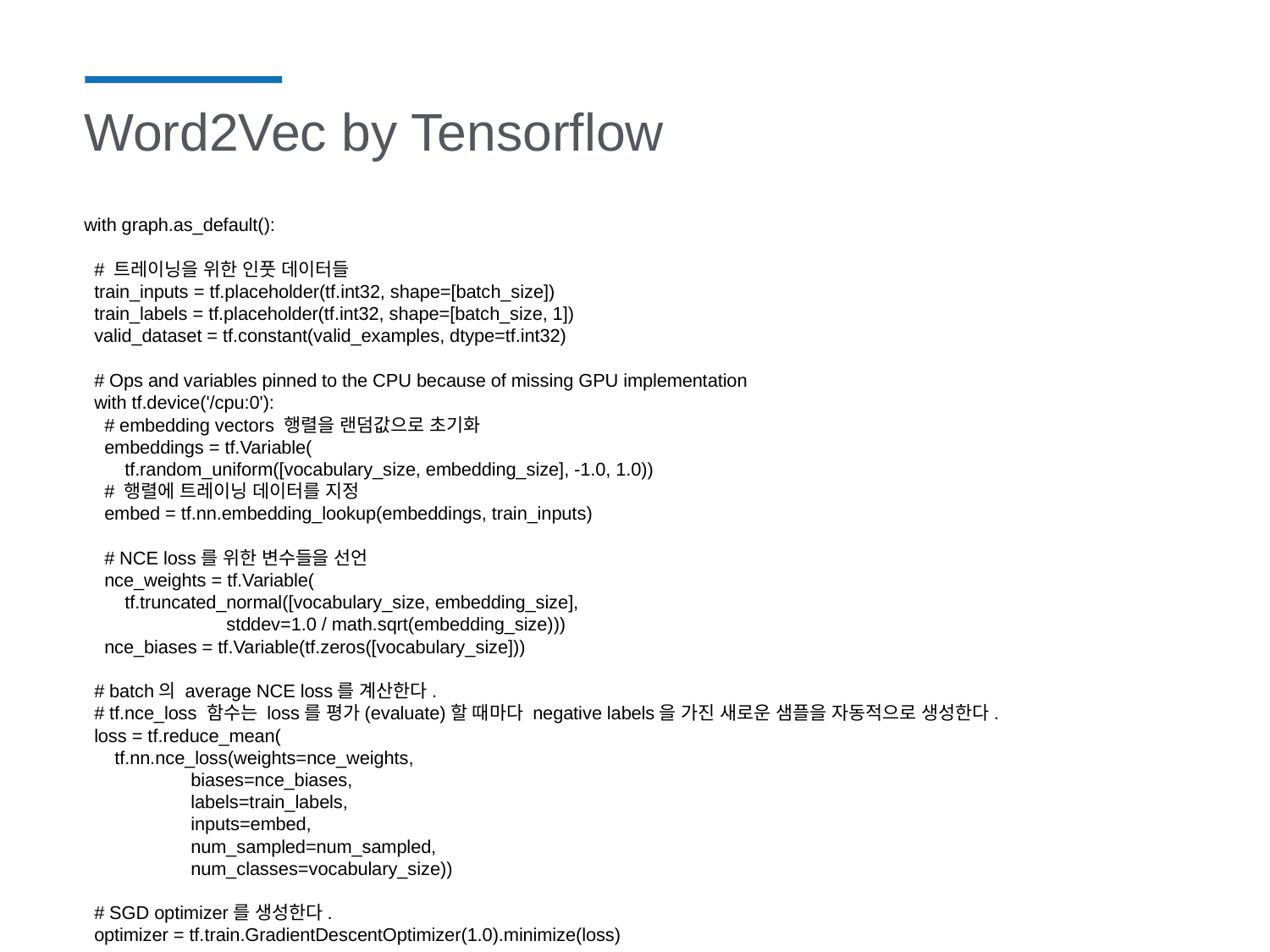

# Word2Vec by Tensorflow
with graph.as_default():

  # 트레이닝을 위한 인풋 데이터들
  train_inputs = tf.placeholder(tf.int32, shape=[batch_size])
  train_labels = tf.placeholder(tf.int32, shape=[batch_size, 1])
  valid_dataset = tf.constant(valid_examples, dtype=tf.int32)

  # Ops and variables pinned to the CPU because of missing GPU implementation
  with tf.device('/cpu:0'):
    # embedding vectors 행렬을 랜덤값으로 초기화
    embeddings = tf.Variable(
        tf.random_uniform([vocabulary_size, embedding_size], -1.0, 1.0))
    # 행렬에 트레이닝 데이터를 지정
    embed = tf.nn.embedding_lookup(embeddings, train_inputs)

    # NCE loss를 위한 변수들을 선언
    nce_weights = tf.Variable(
        tf.truncated_normal([vocabulary_size, embedding_size],
                            stddev=1.0 / math.sqrt(embedding_size)))
    nce_biases = tf.Variable(tf.zeros([vocabulary_size]))

  # batch의 average NCE loss를 계산한다.
  # tf.nce_loss 함수는 loss를 평가(evaluate)할 때마다 negative labels을 가진 새로운 샘플을 자동적으로 생성한다.
  loss = tf.reduce_mean(
      tf.nn.nce_loss(weights=nce_weights,
                     biases=nce_biases,
                     labels=train_labels,
                     inputs=embed,
                     num_sampled=num_sampled,
                     num_classes=vocabulary_size))

  # SGD optimizer를 생성한다.
  optimizer = tf.train.GradientDescentOptimizer(1.0).minimize(loss)

  # minibatch examples과 모든 embeddings에 대해 cosine similarity를 계산한다.
  norm = tf.sqrt(tf.reduce_sum(tf.square(embeddings), 1, keep_dims=True))
  normalized_embeddings = embeddings / norm
  valid_embeddings = tf.nn.embedding_lookup(
      normalized_embeddings, valid_dataset)
  similarity = tf.matmul(
      valid_embeddings, normalized_embeddings, transpose_b=True){}